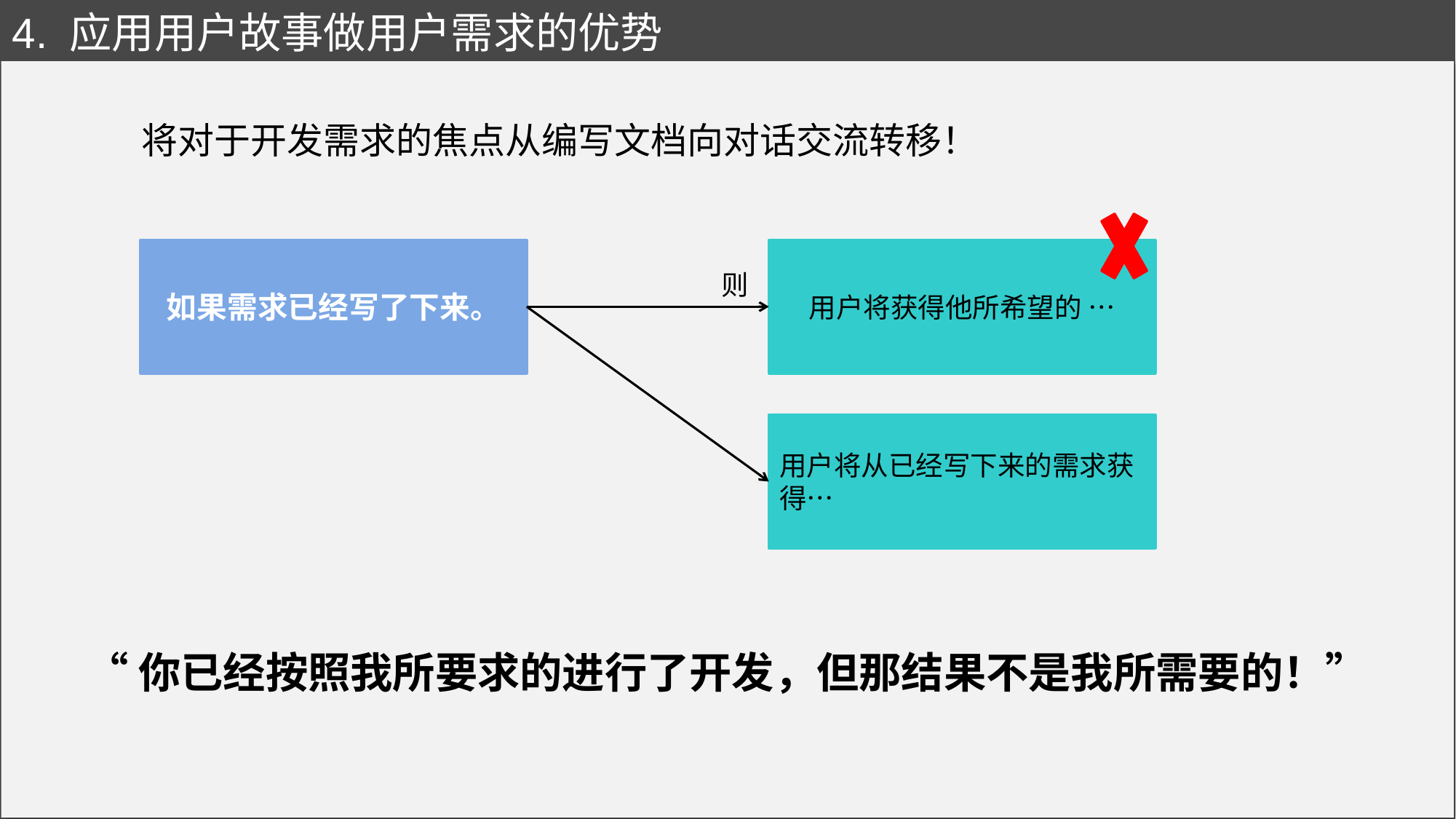

# 4. 应用用户故事做用户需求的优势
将对于开发需求的焦点从编写文档向对话交流转移！

用户将获得他所希望的 …
如果需求已经写了下来。
则
用户将从已经写下来的需求获得…
“你已经按照我所要求的进行了开发，但那结果不是我所需要的！”